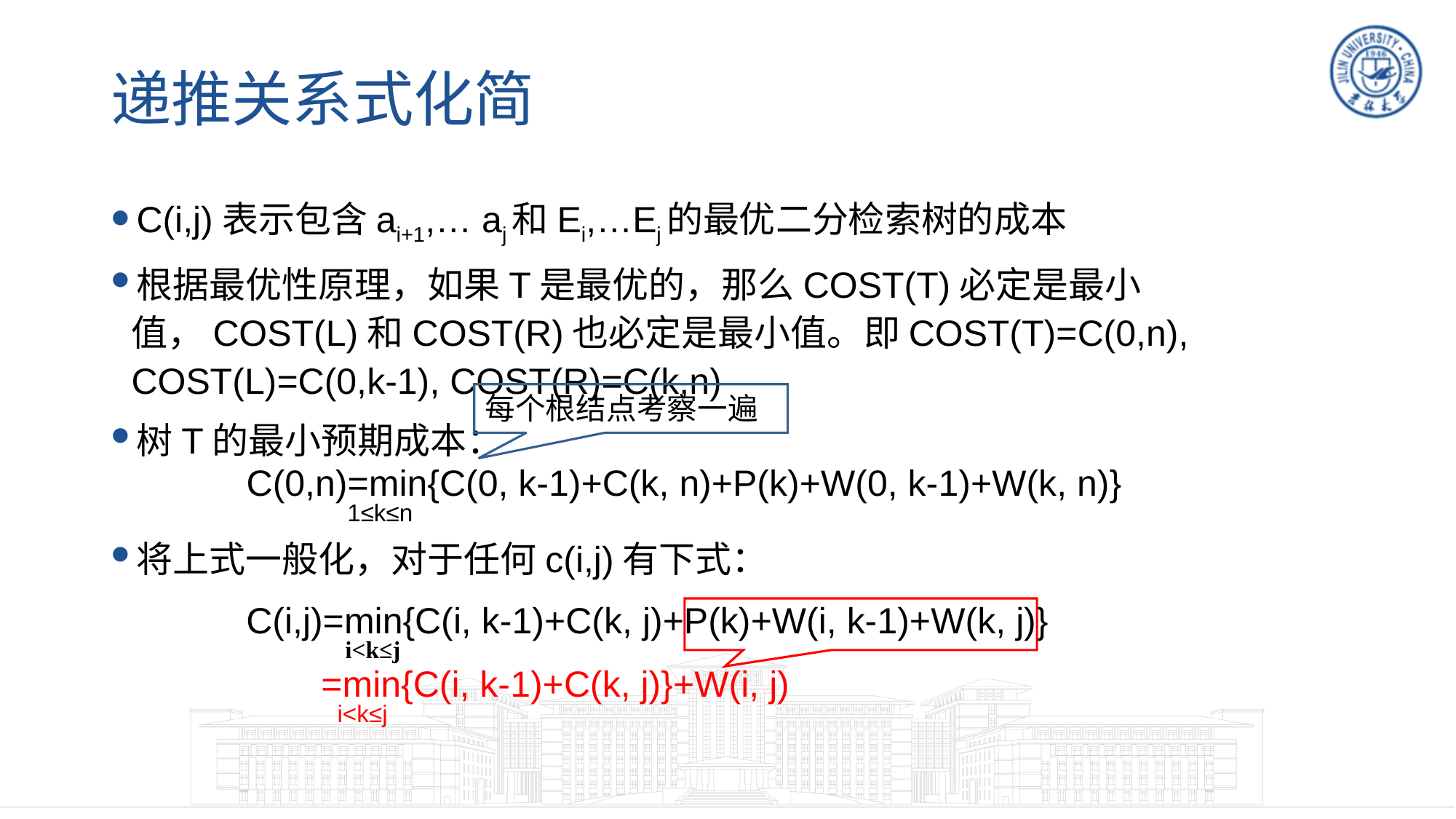

# 递推关系式化简
C(i,j)表示包含ai+1,… aj和Ei,…Ej的最优二分检索树的成本
根据最优性原理，如果T是最优的，那么COST(T)必定是最小值，COST(L)和COST(R)也必定是最小值。即COST(T)=C(0,n), COST(L)=C(0,k-1), COST(R)=C(k,n)
树T的最小预期成本：

将上式一般化，对于任何c(i,j)有下式：

每个根结点考察一遍
C(0,n)=min{C(0, k-1)+C(k, n)+P(k)+W(0, k-1)+W(k, n)}
1≤k≤n
C(i,j)=min{C(i, k-1)+C(k, j)+P(k)+W(i, k-1)+W(k, j)}
i<k≤j

=min{C(i, k-1)+C(k, j)}+W(i, j)
i<k≤j
78